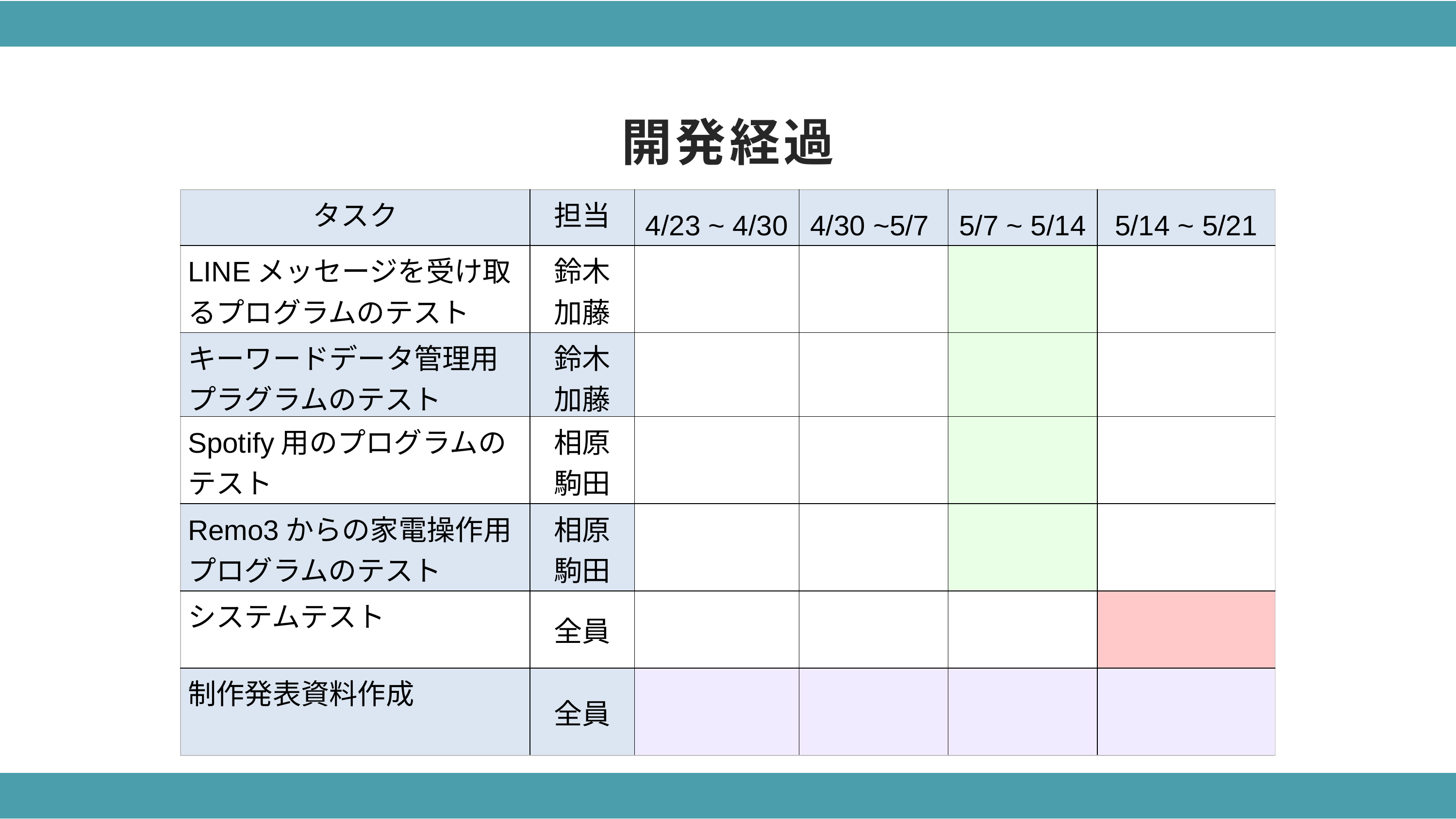

開発経過
| タスク | 担当 | 4/23 ~ 4/30 | 4/30 ~5/7 | 5/7 ~ 5/14 | 5/14 ~ 5/21 |
| --- | --- | --- | --- | --- | --- |
| LINEメッセージを受け取るプログラムのテスト | 鈴木 加藤 |  |  |  |  |
| キーワードデータ管理用プラグラムのテスト | 鈴木 加藤 |  |  |  |  |
| Spotify用のプログラムのテスト | 相原 駒田 |  |  |  |  |
| Remo3からの家電操作用プログラムのテスト | 相原 駒田 |  |  |  |  |
| システムテスト | 全員 |  |  |  |  |
| 制作発表資料作成 | 全員 |  |  |  |  |